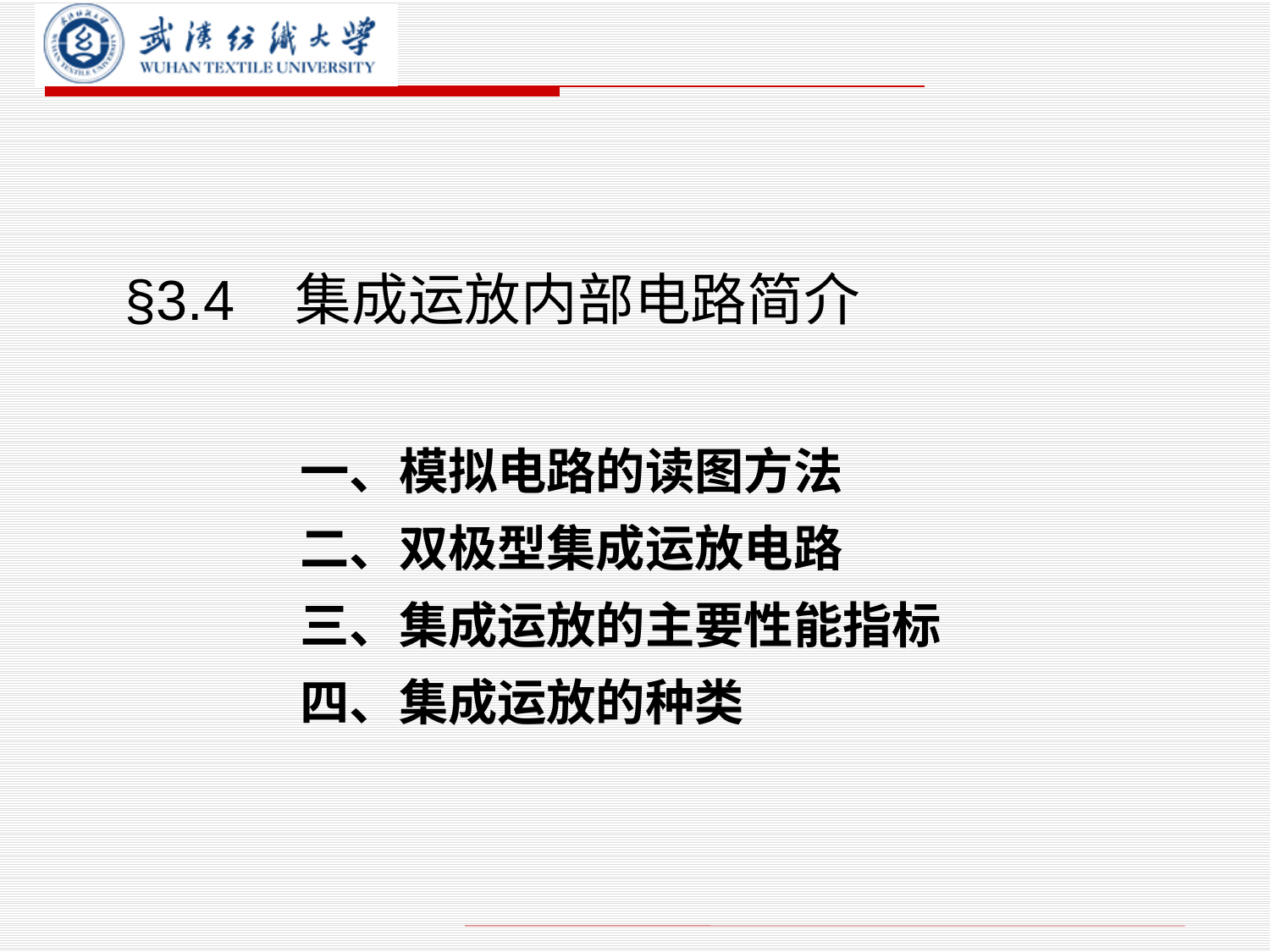

§3.4   集成运放内部电路简介
一、模拟电路的读图方法
二、双极型集成运放电路
三、集成运放的主要性能指标
四、集成运放的种类